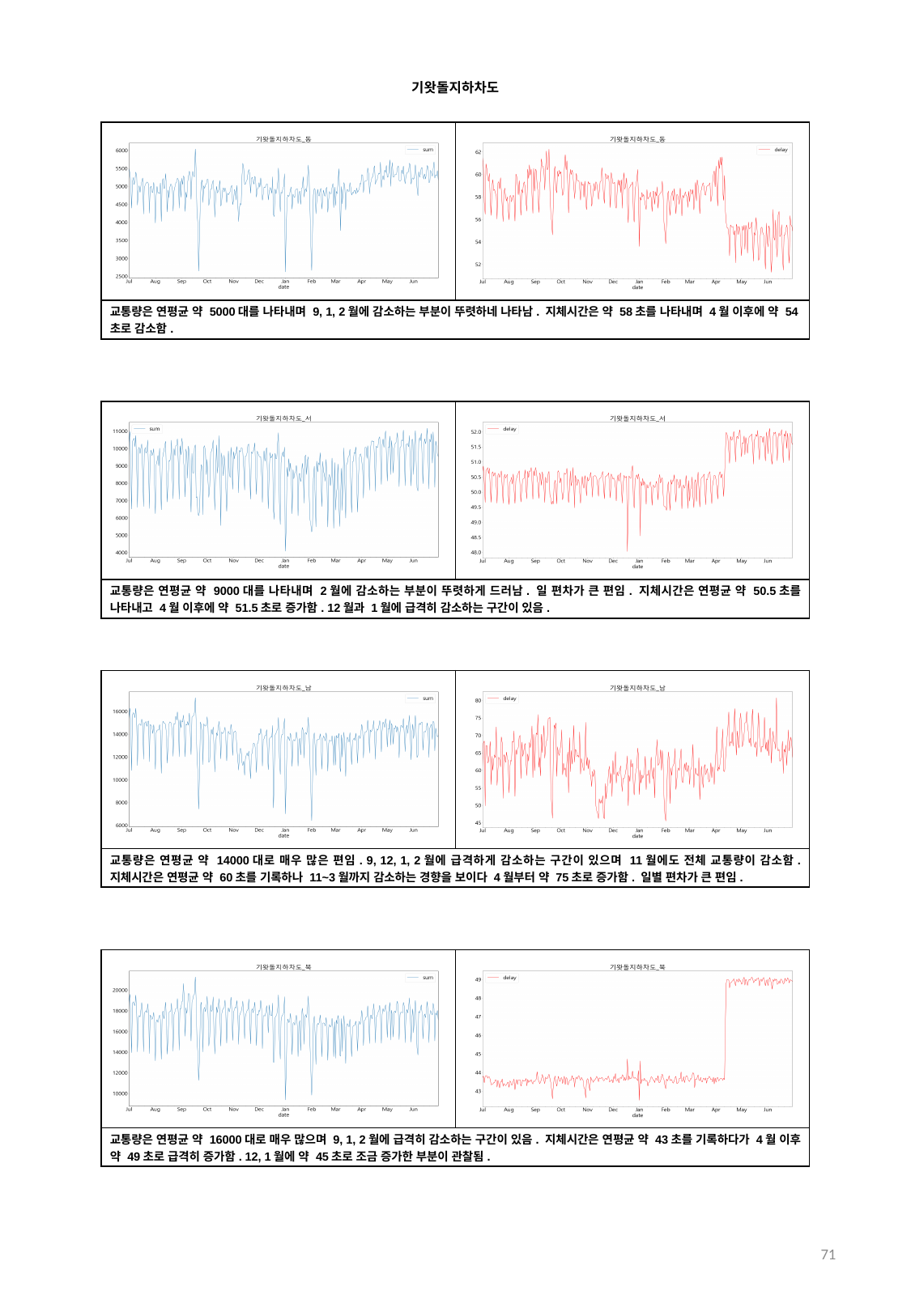

기왓돌지하차도
|  |  |
| --- | --- |
| 교통량은 연평균 약 5000대를 나타내며 9, 1, 2월에 감소하는 부분이 뚜렷하네 나타남. 지체시간은 약 58초를 나타내며 4월 이후에 약 54초로 감소함. |  |
|  |  |
| --- | --- |
| 교통량은 연평균 약 9000대를 나타내며 2월에 감소하는 부분이 뚜렷하게 드러남. 일 편차가 큰 편임. 지체시간은 연평균 약 50.5초를 나타내고 4월 이후에 약 51.5초로 증가함. 12월과 1월에 급격히 감소하는 구간이 있음. |  |
|  |  |
| --- | --- |
| 교통량은 연평균 약 14000대로 매우 많은 편임. 9, 12, 1, 2월에 급격하게 감소하는 구간이 있으며 11월에도 전체 교통량이 감소함. 지체시간은 연평균 약 60초를 기록하나 11~3월까지 감소하는 경향을 보이다 4월부터 약 75초로 증가함. 일별 편차가 큰 편임. |  |
|  |  |
| --- | --- |
| 교통량은 연평균 약 16000대로 매우 많으며 9, 1, 2월에 급격히 감소하는 구간이 있음. 지체시간은 연평균 약 43초를 기록하다가 4월 이후 약 49초로 급격히 증가함. 12, 1월에 약 45초로 조금 증가한 부분이 관찰됨. |  |
71